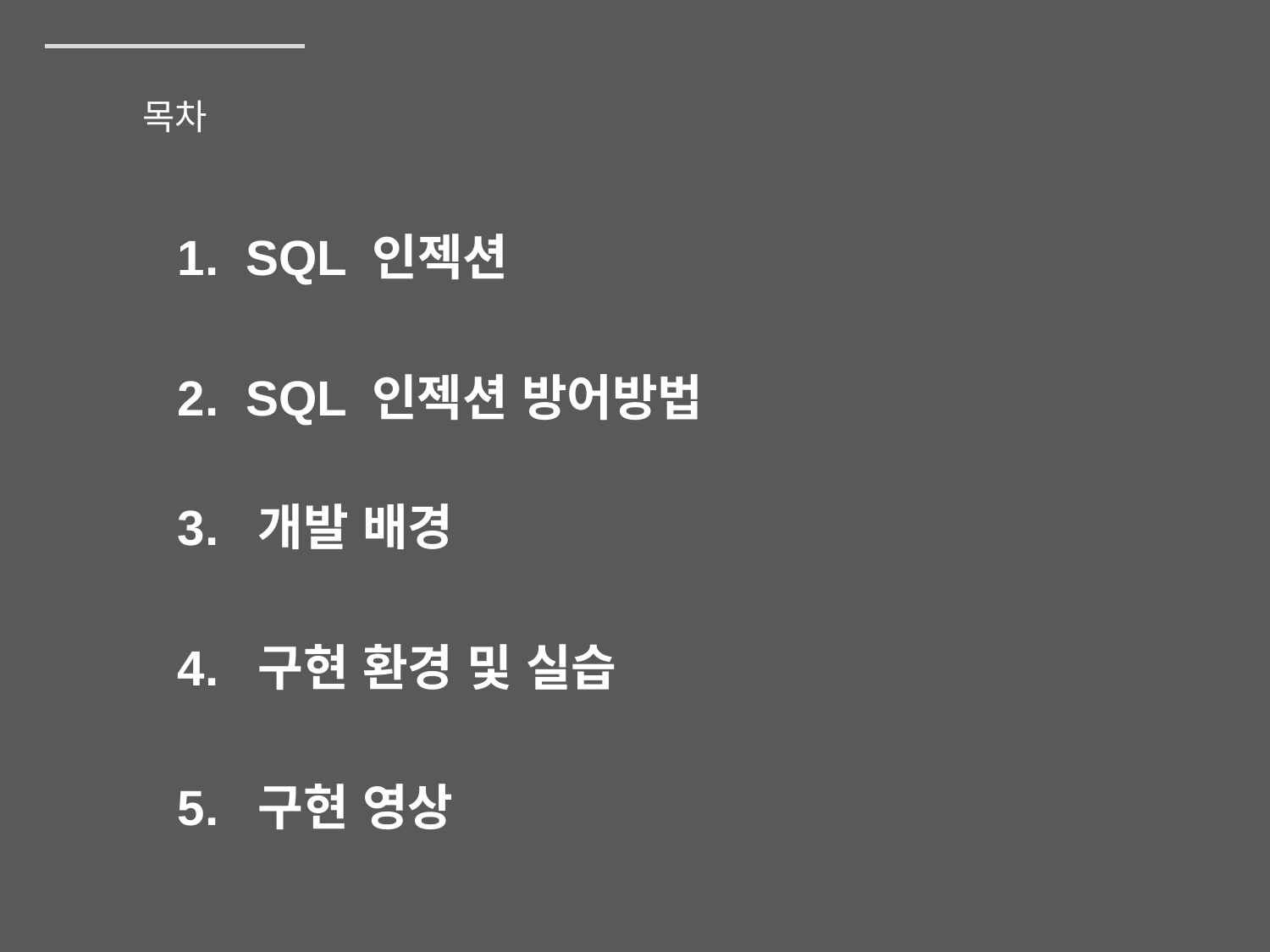

목차
1.  SQL 인젝션
2.  SQL 인젝션 방어방법
3.  개발 배경
4.  구현 환경 및 실습
5.  구현 영상